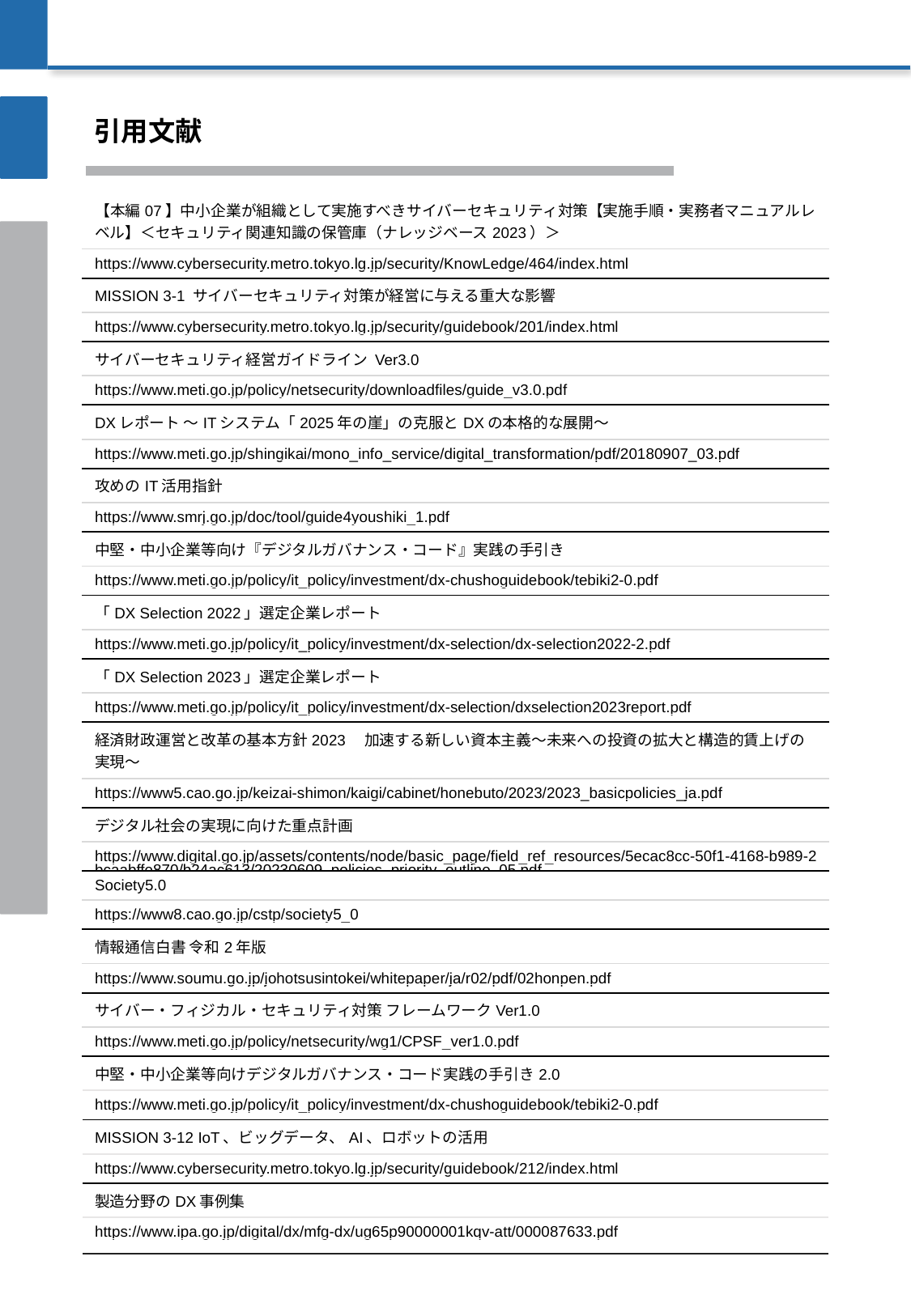

引用文献
| 【本編07】中小企業が組織として実施すべきサイバーセキュリティ対策【実施手順・実務者マニュアルレベル】＜セキュリティ関連知識の保管庫（ナレッジベース2023）＞ |
| --- |
| https://www.cybersecurity.metro.tokyo.lg.jp/security/KnowLedge/464/index.html |
| MISSION 3-1 サイバーセキュリティ対策が経営に与える重大な影響 |
| https://www.cybersecurity.metro.tokyo.lg.jp/security/guidebook/201/index.html |
| サイバーセキュリティ経営ガイドライン Ver3.0 |
| https://www.meti.go.jp/policy/netsecurity/downloadfiles/guide\_v3.0.pdf |
| DXレポート ～ITシステム「2025年の崖」の克服とDXの本格的な展開～ |
| https://www.meti.go.jp/shingikai/mono\_info\_service/digital\_transformation/pdf/20180907\_03.pdf |
| 攻めのIT活用指針 |
| https://www.smrj.go.jp/doc/tool/guide4youshiki\_1.pdf |
| 中堅・中小企業等向け『デジタルガバナンス・コード』実践の手引き |
| https://www.meti.go.jp/policy/it\_policy/investment/dx-chushoguidebook/tebiki2-0.pdf |
| 「DX Selection 2022」選定企業レポート |
| https://www.meti.go.jp/policy/it\_policy/investment/dx-selection/dx-selection2022-2.pdf |
| 「DX Selection 2023」選定企業レポート |
| https://www.meti.go.jp/policy/it\_policy/investment/dx-selection/dxselection2023report.pdf |
| 経済財政運営と改革の基本方針2023　加速する新しい資本主義～未来への投資の拡大と構造的賃上げの実現～ |
| https://www5.cao.go.jp/keizai-shimon/kaigi/cabinet/honebuto/2023/2023\_basicpolicies\_ja.pdf |
| デジタル社会の実現に向けた重点計画 |
| https://www.digital.go.jp/assets/contents/node/basic\_page/field\_ref\_resources/5ecac8cc-50f1-4168-b989-2bcaabffe870/b24ac613/20230609\_policies\_priority\_outline\_05.pdf |
| Society5.0 |
| https://www8.cao.go.jp/cstp/society5\_0 |
| 情報通信白書 令和2年版 |
| https://www.soumu.go.jp/johotsusintokei/whitepaper/ja/r02/pdf/02honpen.pdf |
| サイバー・フィジカル・セキュリティ対策 フレームワークVer1.0 |
| https://www.meti.go.jp/policy/netsecurity/wg1/CPSF\_ver1.0.pdf |
| 中堅・中小企業等向けデジタルガバナンス・コード実践の手引き2.0 |
| https://www.meti.go.jp/policy/it\_policy/investment/dx-chushoguidebook/tebiki2-0.pdf |
| MISSION 3-12 IoT、ビッグデータ、AI、ロボットの活用 |
| https://www.cybersecurity.metro.tokyo.lg.jp/security/guidebook/212/index.html |
| 製造分野のDX事例集 |
| https://www.ipa.go.jp/digital/dx/mfg-dx/ug65p90000001kqv-att/000087633.pdf |